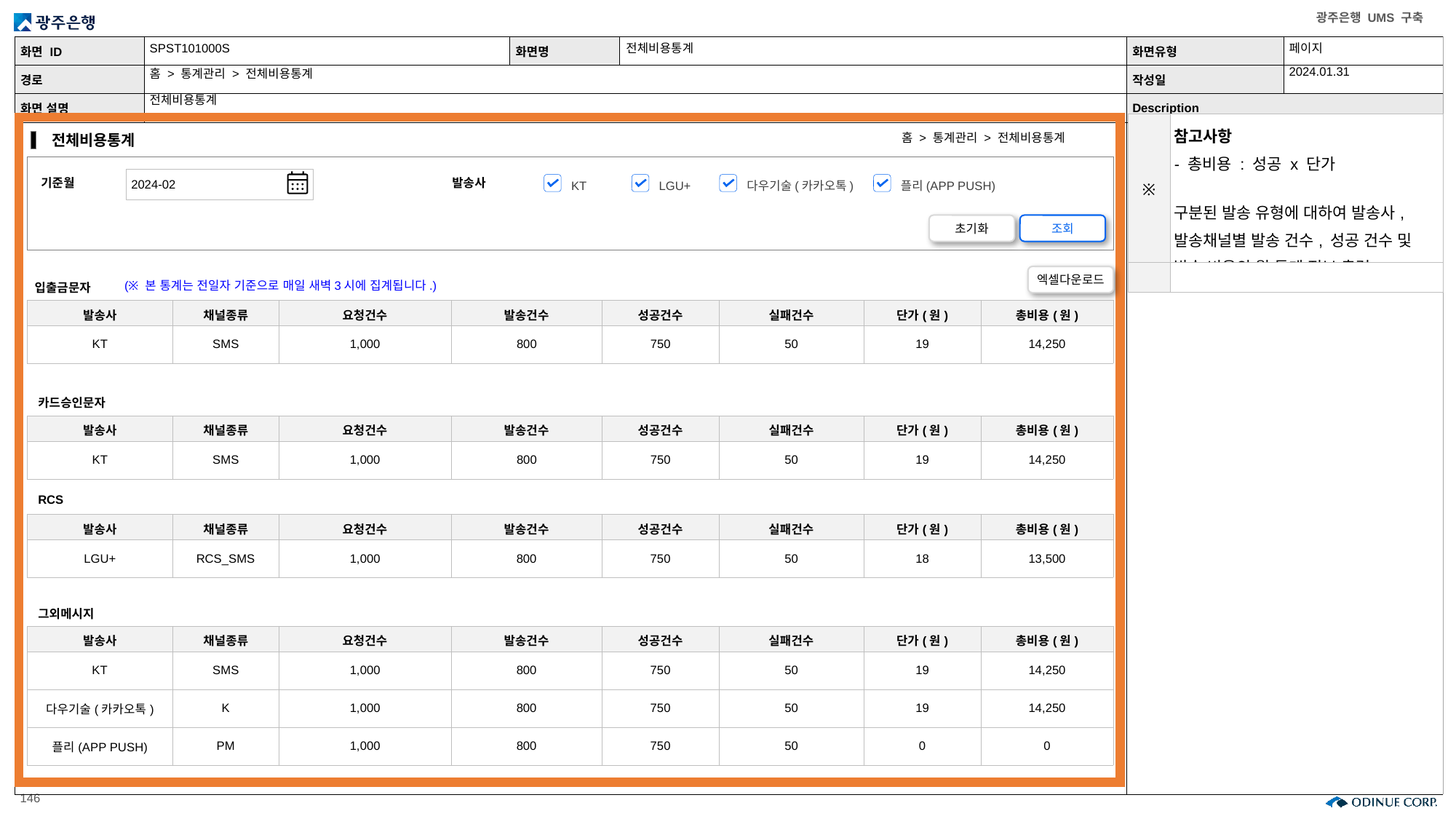

SPST101000S
전체비용통계
페이지
2024.01.31
홈 > 통계관리 > 전체비용통계
전체비용통계
| ※ | 참고사항 - 총비용 : 성공 x 단가 구분된 발송 유형에 대하여 발송사, 발송채널별 발송 건수, 성공 건수 및 발송 비용의 월 통계 정보 출력 |
| --- | --- |
|  |  |
홈 > 통계관리 > 전체비용통계
전체비용통계

2024-02

KT

LGU+

다우기술(카카오톡)
플리(APP PUSH)

기준월
발송사
초기화
조회
엑셀다운로드
(※ 본 통계는 전일자 기준으로 매일 새벽3시에 집계됩니다.)
입출금문자
| 발송사 | 채널종류 | 요청건수 | 발송건수 | 성공건수 | 실패건수 | 단가(원) | 총비용(원) |
| --- | --- | --- | --- | --- | --- | --- | --- |
| KT | SMS | 1,000 | 800 | 750 | 50 | 19 | 14,250 |
카드승인문자
| 발송사 | 채널종류 | 요청건수 | 발송건수 | 성공건수 | 실패건수 | 단가(원) | 총비용(원) |
| --- | --- | --- | --- | --- | --- | --- | --- |
| KT | SMS | 1,000 | 800 | 750 | 50 | 19 | 14,250 |
RCS
| 발송사 | 채널종류 | 요청건수 | 발송건수 | 성공건수 | 실패건수 | 단가(원) | 총비용(원) |
| --- | --- | --- | --- | --- | --- | --- | --- |
| LGU+ | RCS\_SMS | 1,000 | 800 | 750 | 50 | 18 | 13,500 |
그외메시지
| 발송사 | 채널종류 | 요청건수 | 발송건수 | 성공건수 | 실패건수 | 단가(원) | 총비용(원) |
| --- | --- | --- | --- | --- | --- | --- | --- |
| KT | SMS | 1,000 | 800 | 750 | 50 | 19 | 14,250 |
| 다우기술(카카오톡) | K | 1,000 | 800 | 750 | 50 | 19 | 14,250 |
| 플리(APP PUSH) | PM | 1,000 | 800 | 750 | 50 | 0 | 0 |